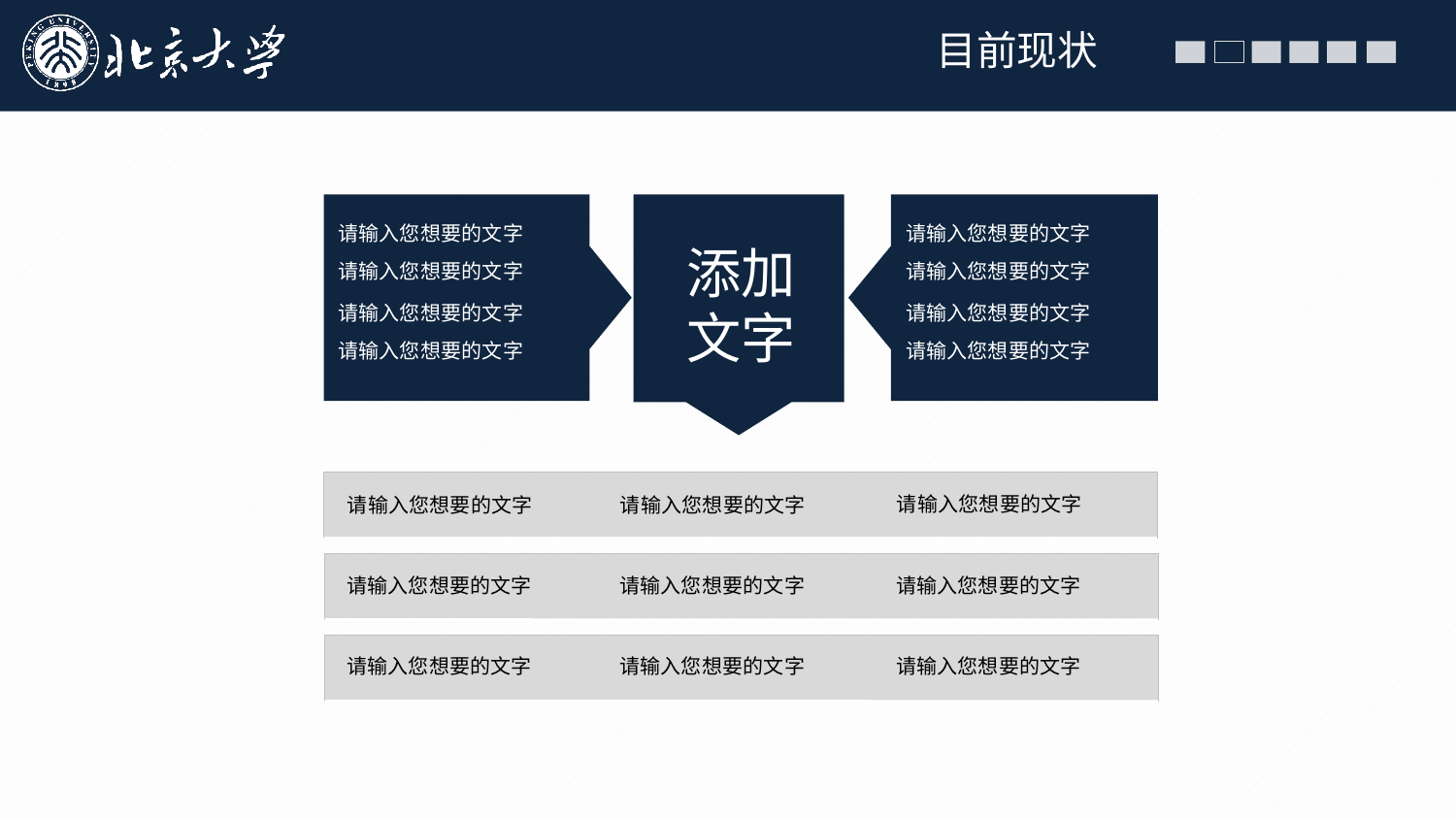

目前现状

添加
文字

请输入您想要的文字
请输入您想要的文字
请输入您想要的文字
请输入您想要的文字

请输入您想要的文字
请输入您想要的文字
请输入您想要的文字
请输入您想要的文字

请输入您想要的文字
请输入您想要的文字
请输入您想要的文字

请输入您想要的文字
请输入您想要的文字
请输入您想要的文字

请输入您想要的文字
请输入您想要的文字
请输入您想要的文字